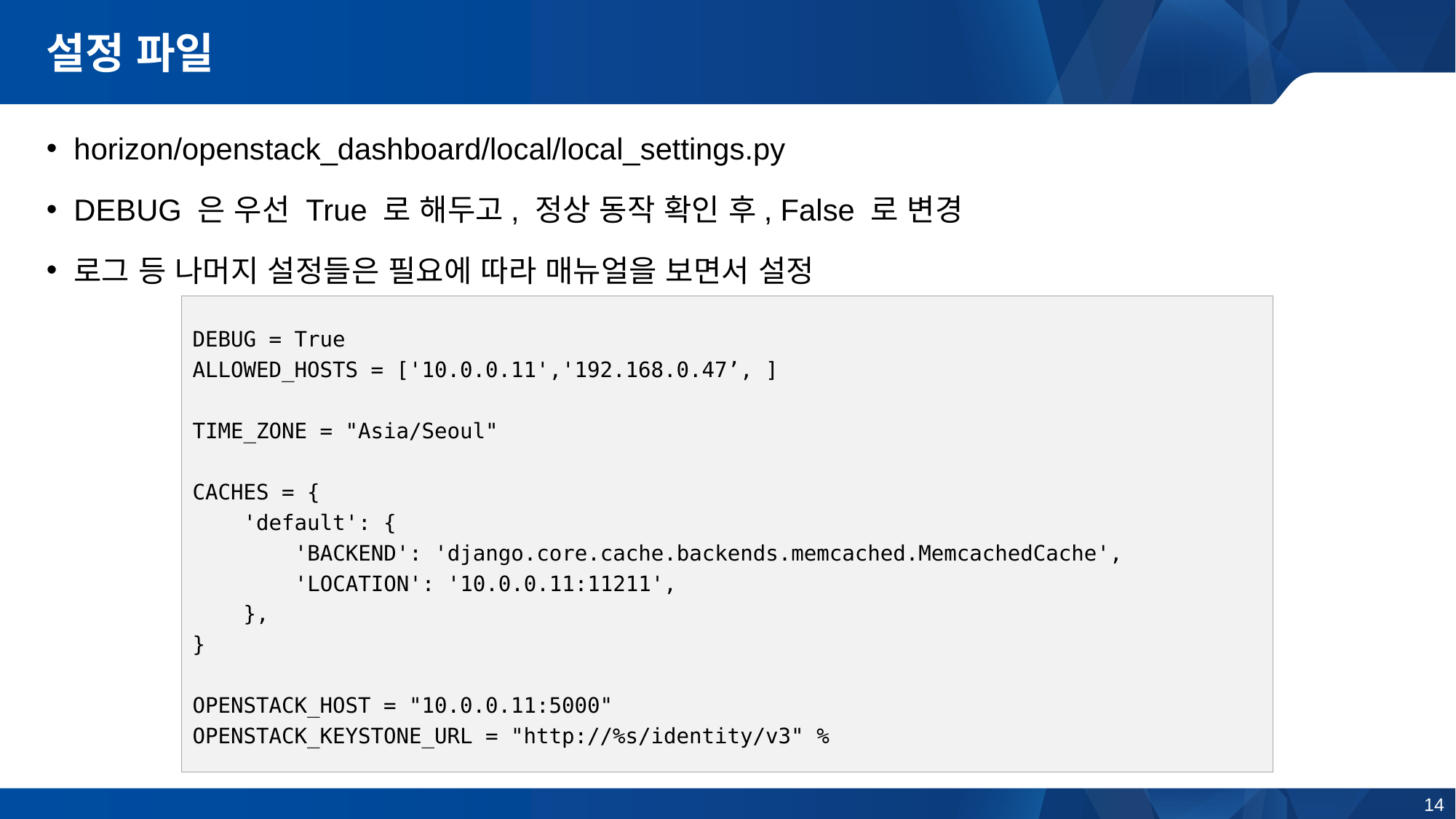

# 설정 파일
horizon/openstack_dashboard/local/local_settings.py
DEBUG 은 우선 True 로 해두고, 정상 동작 확인 후, False 로 변경
로그 등 나머지 설정들은 필요에 따라 매뉴얼을 보면서 설정
DEBUG = True
ALLOWED_HOSTS = ['10.0.0.11','192.168.0.47’, ]

TIME_ZONE = "Asia/Seoul"

CACHES = {
    'default': {
        'BACKEND': 'django.core.cache.backends.memcached.MemcachedCache',
        'LOCATION': '10.0.0.11:11211',
    },
}

OPENSTACK_HOST = "10.0.0.11:5000"
OPENSTACK_KEYSTONE_URL = "http://%s/identity/v3" %
14